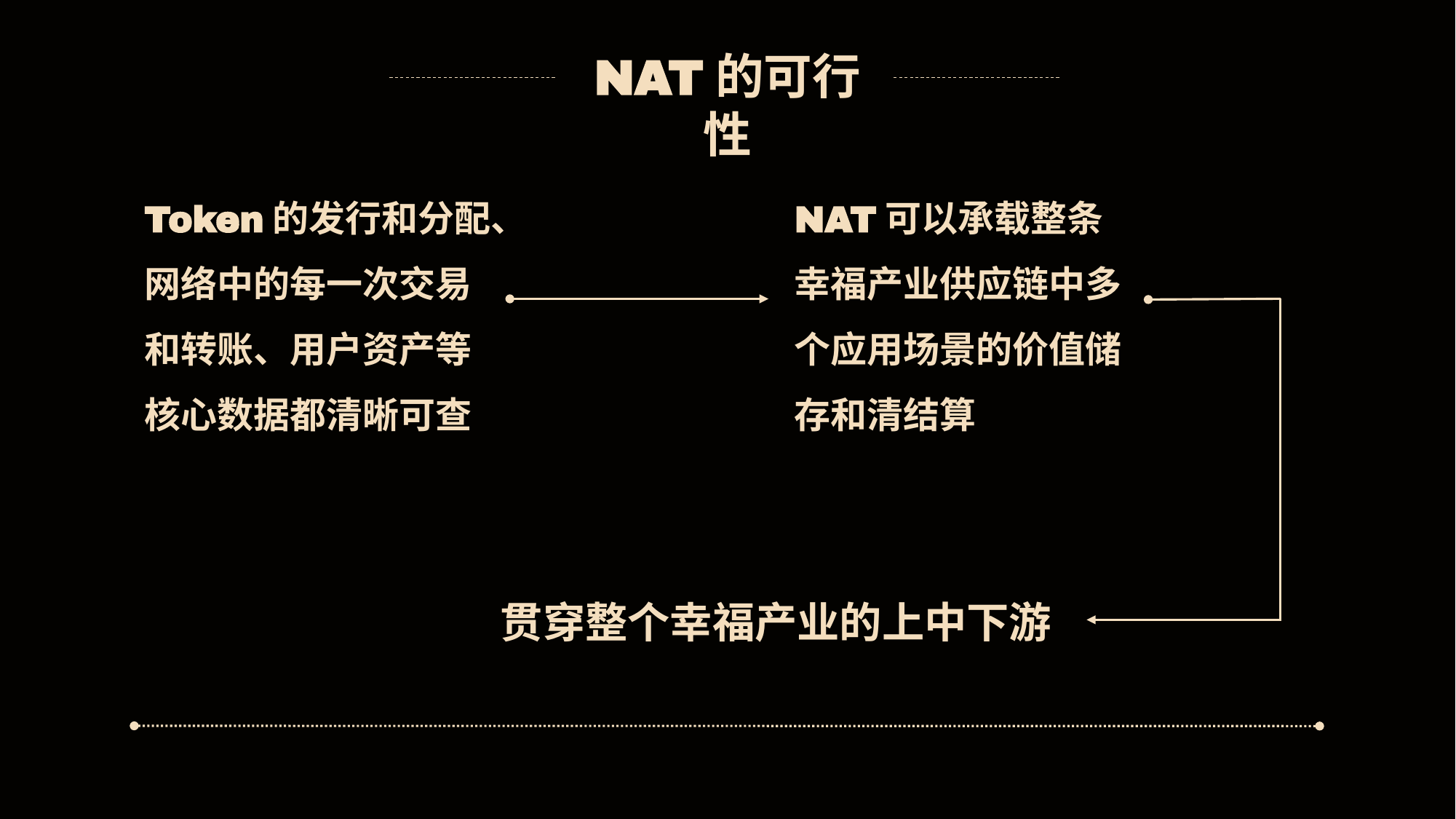

NAT的可行性
Token的发行和分配、网络中的每一次交易和转账、用户资产等核心数据都清晰可查
NAT可以承载整条幸福产业供应链中多个应用场景的价值储存和清结算
贯穿整个幸福产业的上中下游